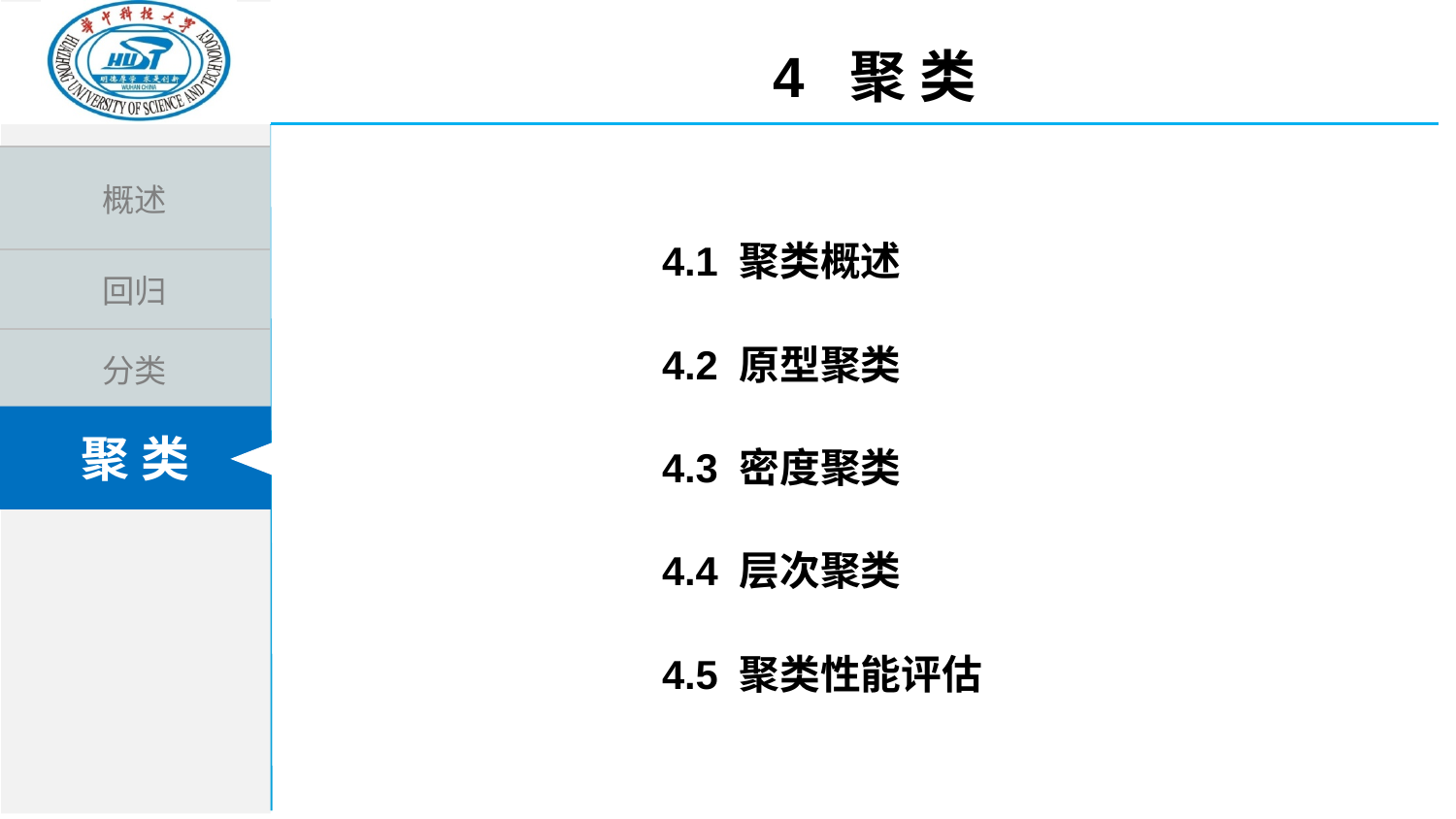

4  聚 类
4.1 聚类概述
4.2 原型聚类
4.3 密度聚类
4.4 层次聚类
4.5 聚类性能评估